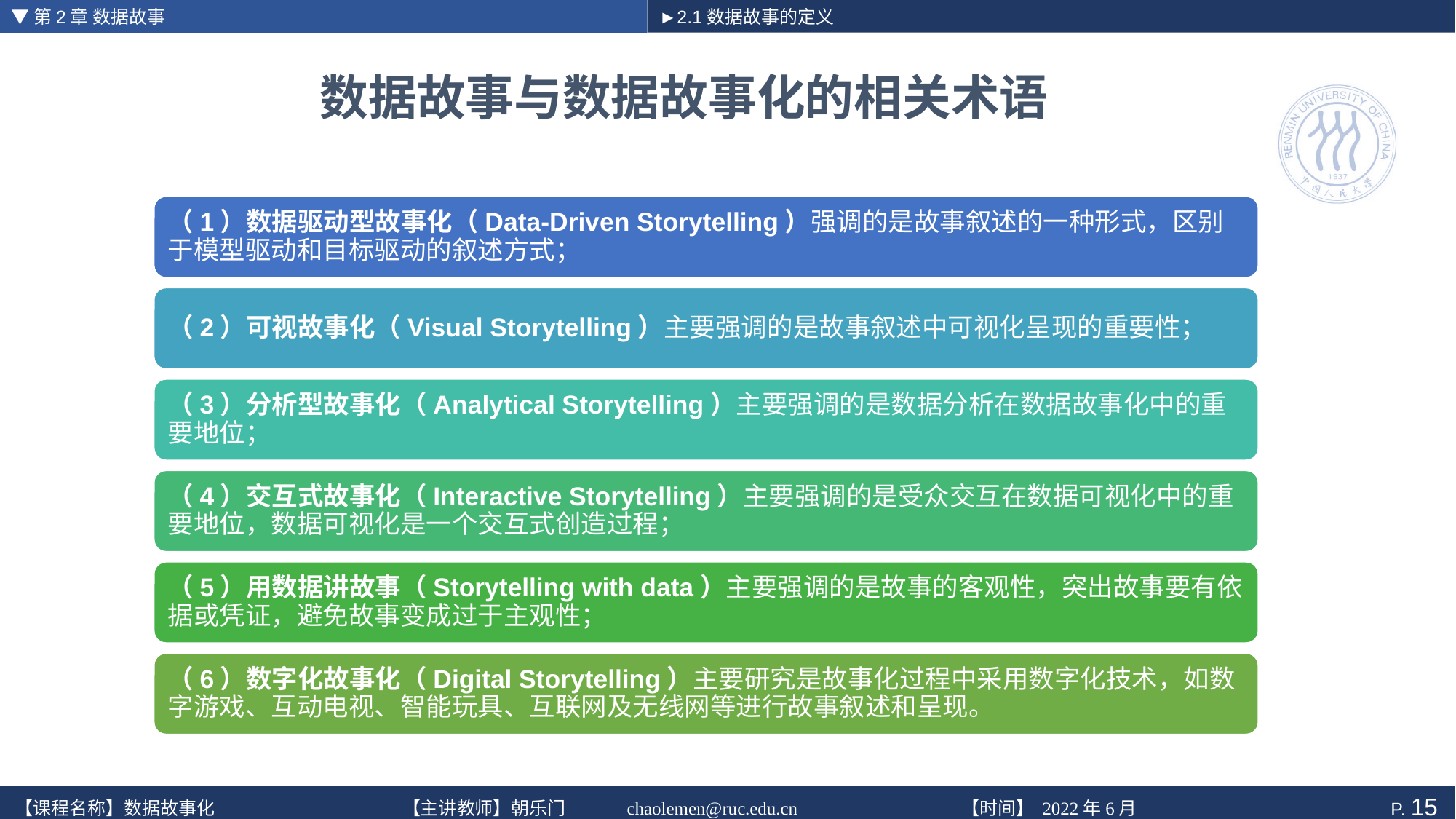

▼第2章 数据故事
►2.1数据故事的定义
# 数据故事与数据故事化的相关术语
（1）数据驱动型故事化（Data-Driven Storytelling）强调的是故事叙述的一种形式，区别于模型驱动和目标驱动的叙述方式；
（2）可视故事化（Visual Storytelling）主要强调的是故事叙述中可视化呈现的重要性；
（3）分析型故事化（Analytical Storytelling）主要强调的是数据分析在数据故事化中的重要地位；
（4）交互式故事化（Interactive Storytelling）主要强调的是受众交互在数据可视化中的重要地位，数据可视化是一个交互式创造过程；
（5）用数据讲故事（Storytelling with data）主要强调的是故事的客观性，突出故事要有依据或凭证，避免故事变成过于主观性；
（6）数字化故事化（Digital Storytelling）主要研究是故事化过程中采用数字化技术，如数字游戏、互动电视、智能玩具、互联网及无线网等进行故事叙述和呈现。